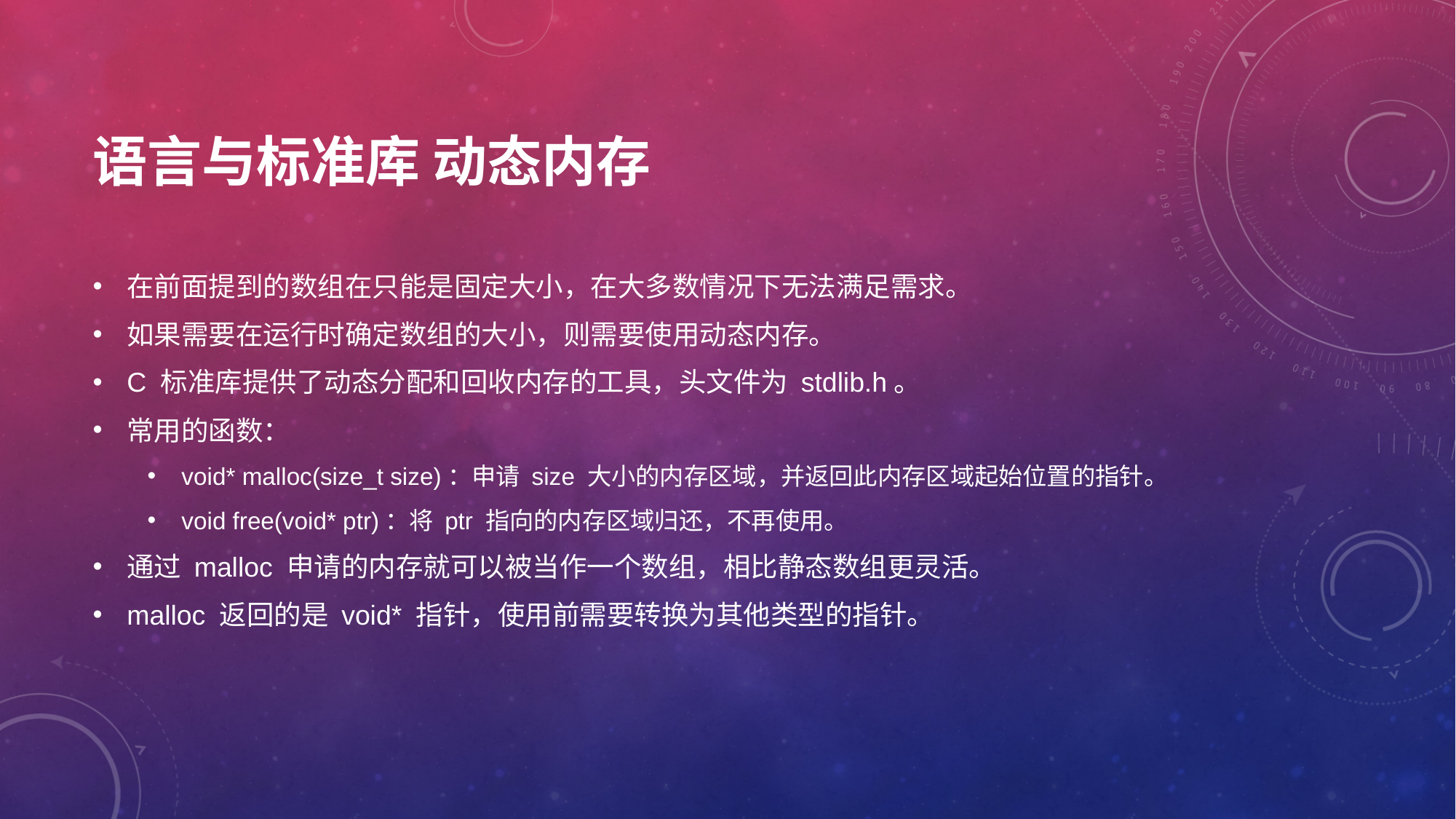

# 语言与标准库 动态内存
在前面提到的数组在只能是固定大小，在大多数情况下无法满足需求。
如果需要在运行时确定数组的大小，则需要使用动态内存。
C 标准库提供了动态分配和回收内存的工具，头文件为 stdlib.h。
常用的函数：
void* malloc(size_t size)：申请 size 大小的内存区域，并返回此内存区域起始位置的指针。
void free(void* ptr)：将 ptr 指向的内存区域归还，不再使用。
通过 malloc 申请的内存就可以被当作一个数组，相比静态数组更灵活。
malloc 返回的是 void* 指针，使用前需要转换为其他类型的指针。